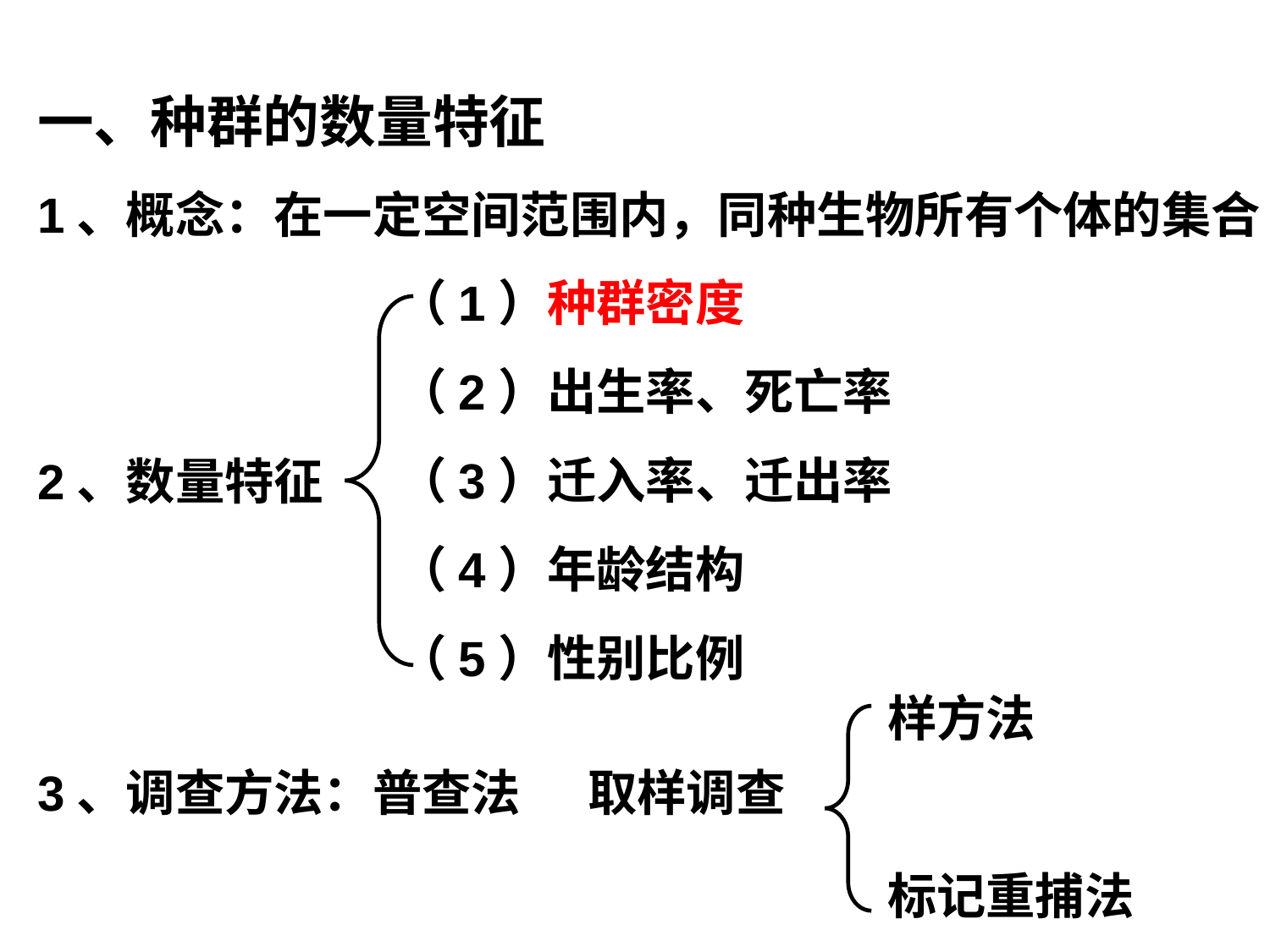

一、种群的数量特征
1、概念：在一定空间范围内，同种生物所有个体的集合

2、数量特征
（1）种群密度
（2）出生率、死亡率
（3）迁入率、迁出率
（4）年龄结构
（5）性别比例

样方法

标记重捕法

3、调查方法：普查法      取样调查